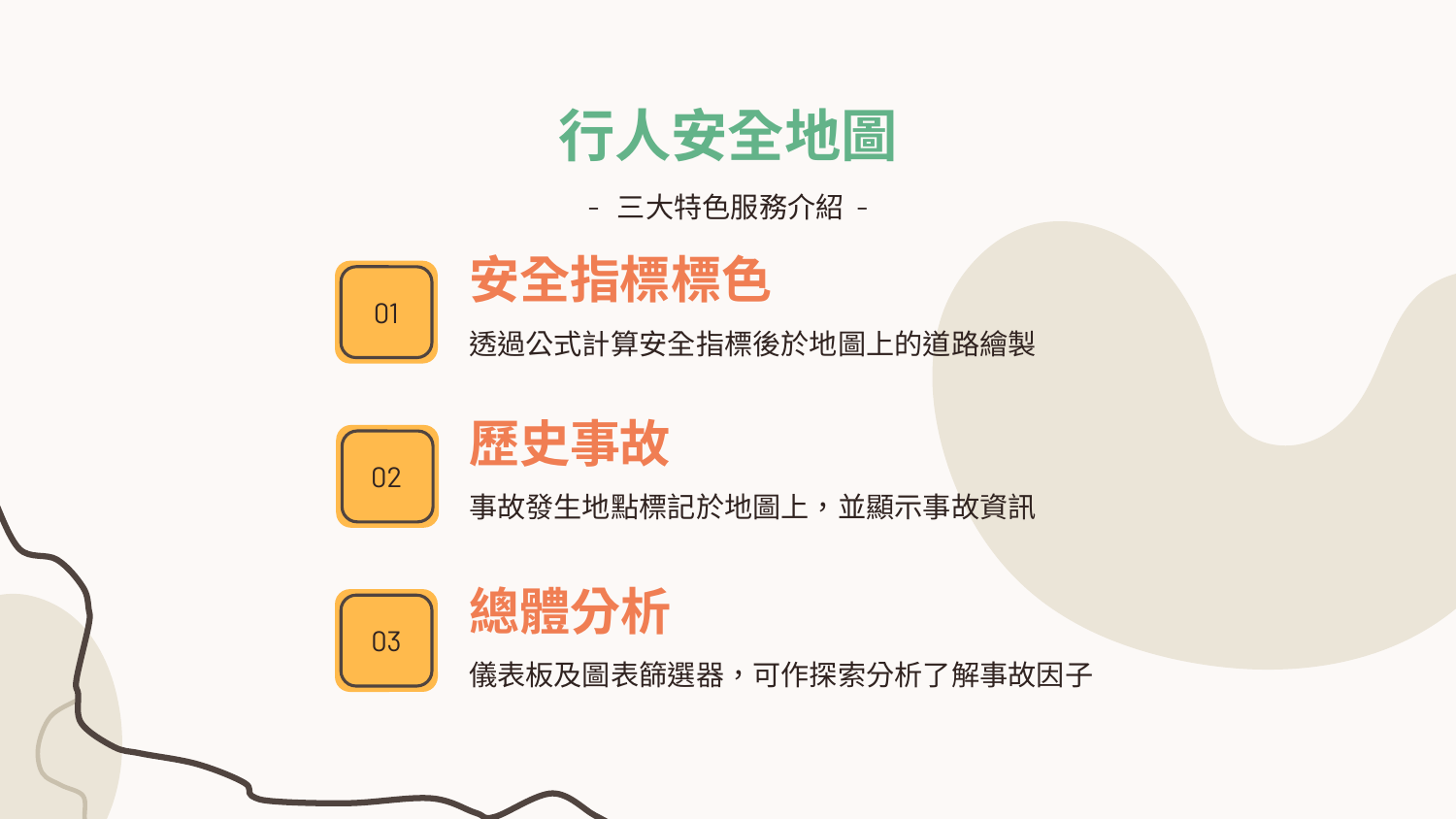

# 行人安全地圖
-  三大特色服務介紹 -
安全指標標色

01
透過公式計算安全指標後於地圖上的道路繪製
歷史事故

02
事故發生地點標記於地圖上，並顯示事故資訊
總體分析

03
儀表板及圖表篩選器，可作探索分析了解事故因子